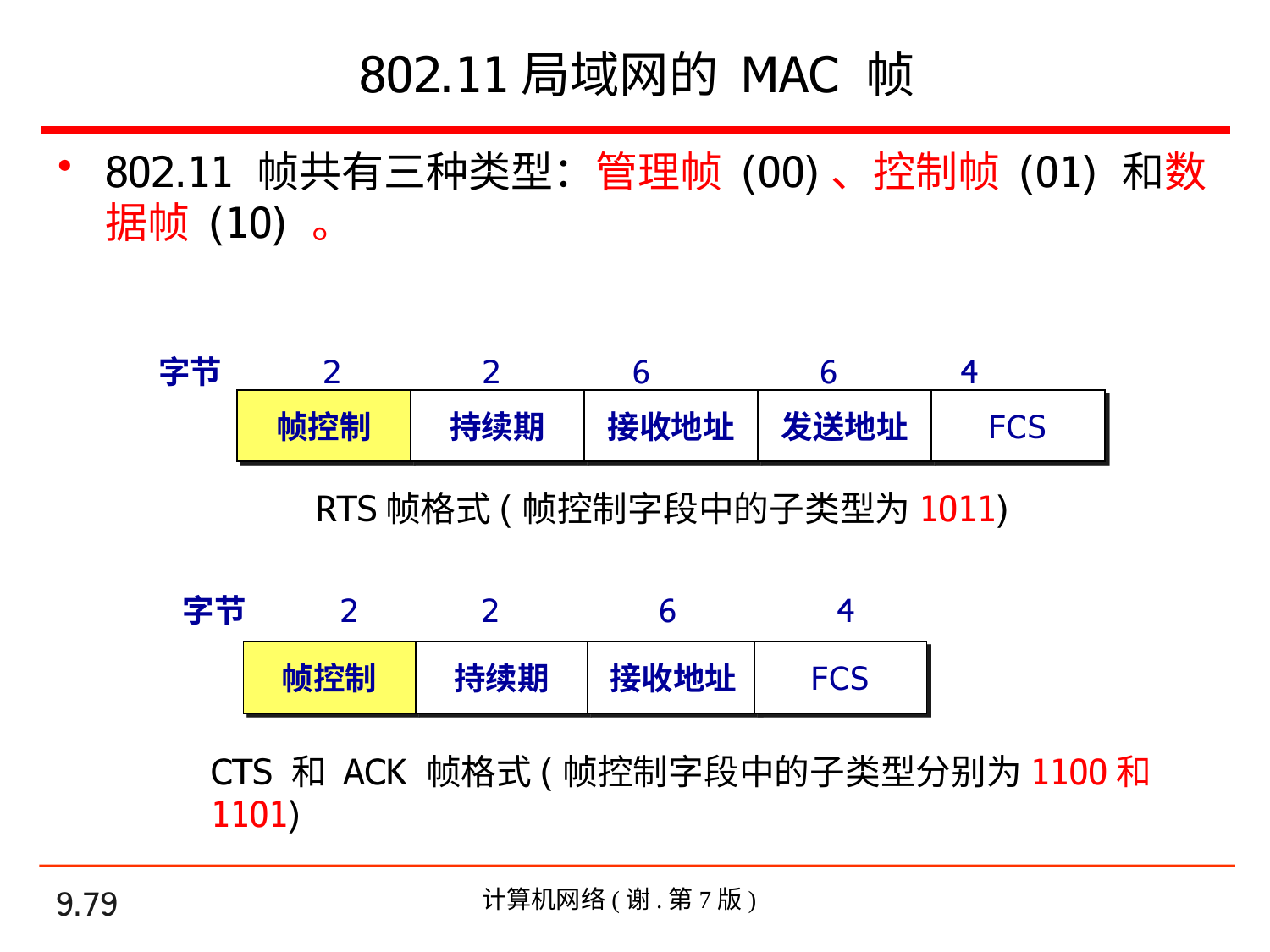

# 802.11局域网的 MAC 帧
802.11 帧共有三种类型：管理帧 (00)、控制帧 (01) 和数据帧 (10) 。
字节             2               2              6                  6             4
帧控制
持续期
接收地址
发送地址
FCS

RTS帧格式(帧控制字段中的子类型为1011)
字节            2             2                 6                 4
帧控制
持续期
接收地址
FCS

CTS 和 ACK 帧格式(帧控制字段中的子类型分别为1100和1101)